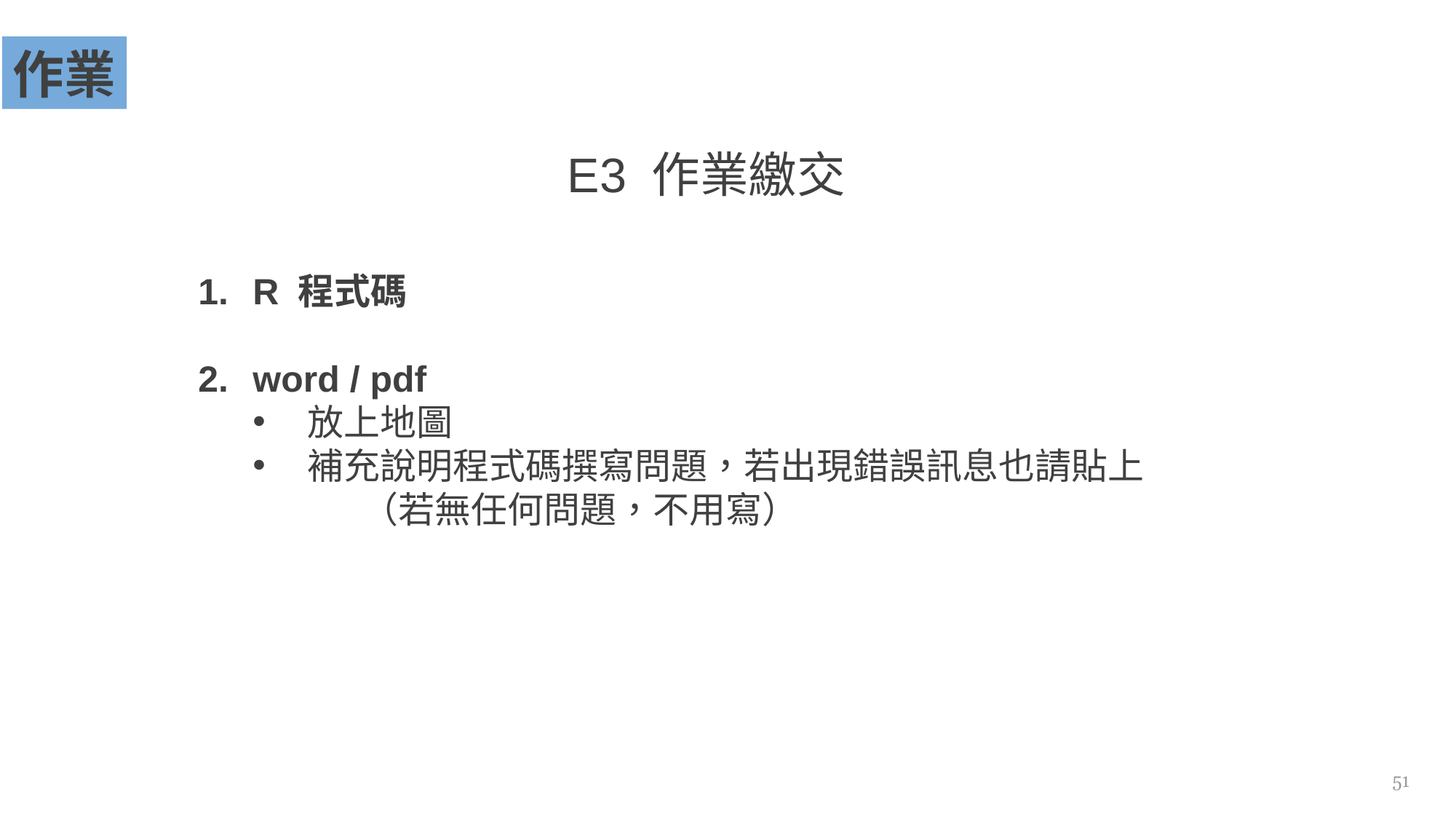

作業
E3 作業繳交
R 程式碼

word / pdf
放上地圖
補充說明程式碼撰寫問題，若出現錯誤訊息也請貼上
	（若無任何問題，不用寫）
51